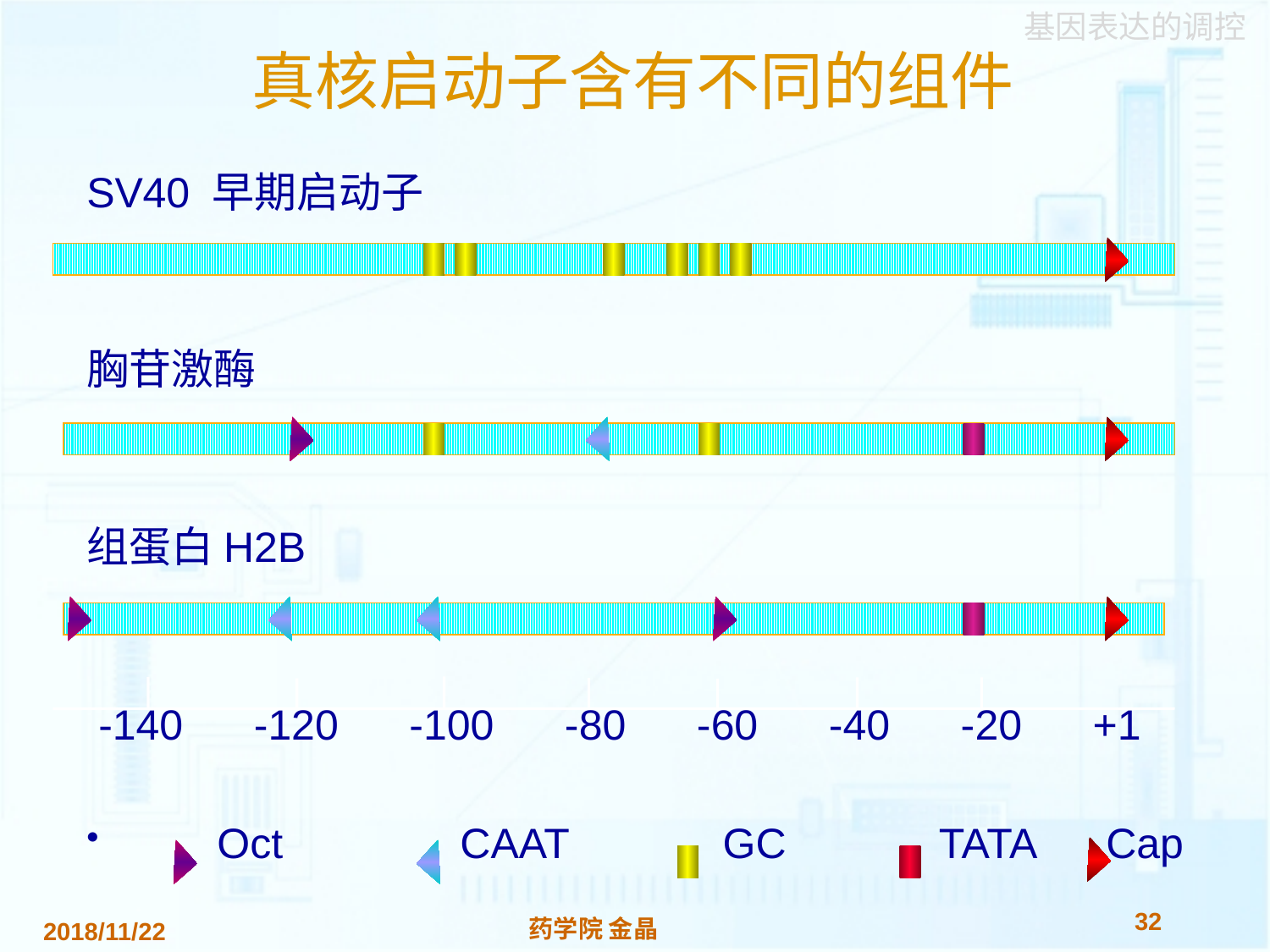

# 真核启动子含有不同的组件
SV40 早期启动子

胸苷激酶

组蛋白H2B

 -140      -120      -100      -80      -60      -40      -20      +1

       Oct               CAAT             GC             TATA      Cap

32
药学院 金晶
2018/11/22